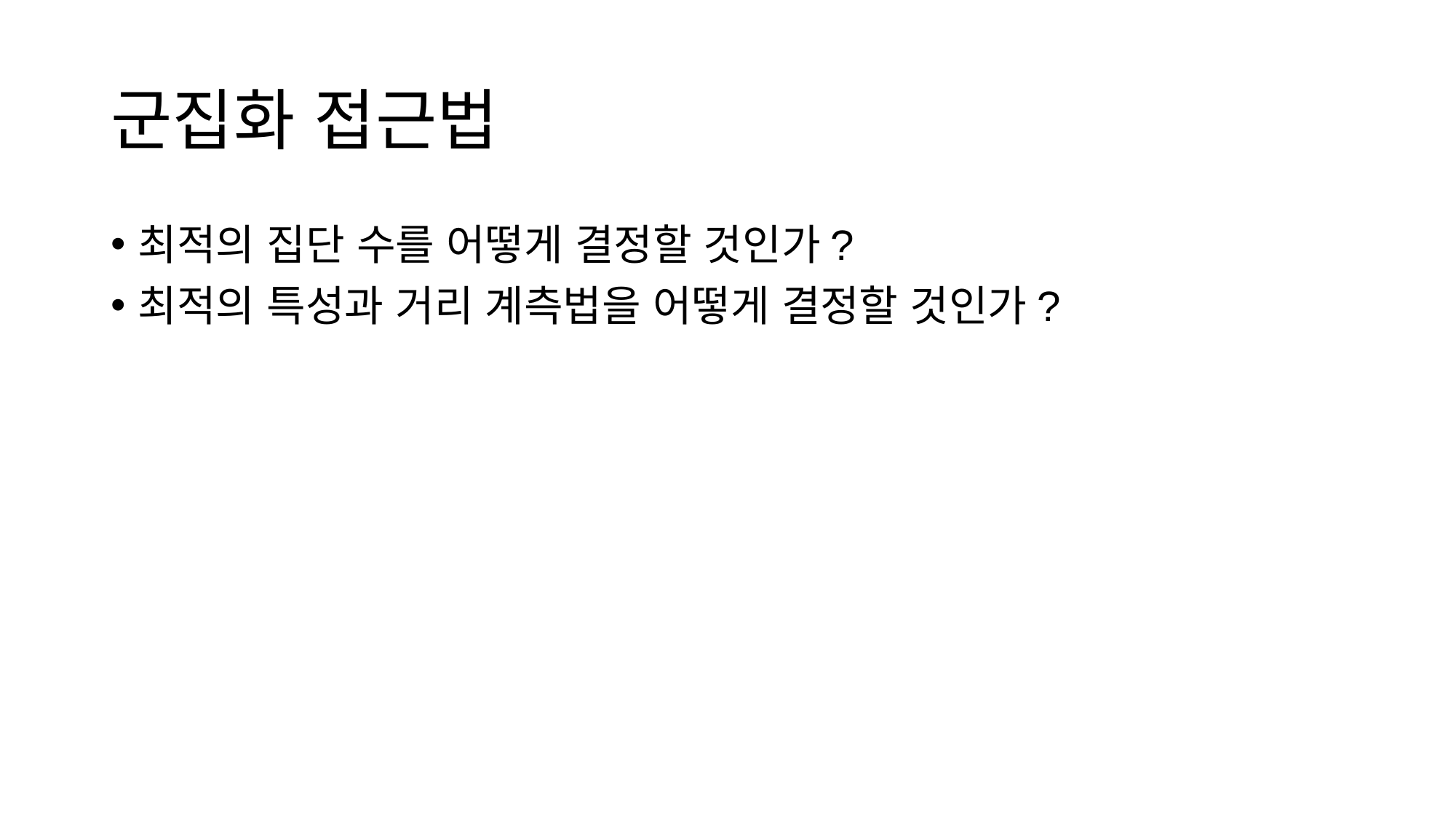

# 군집화 접근법
최적의 집단 수를 어떻게 결정할 것인가?
최적의 특성과 거리 계측법을 어떻게 결정할 것인가?